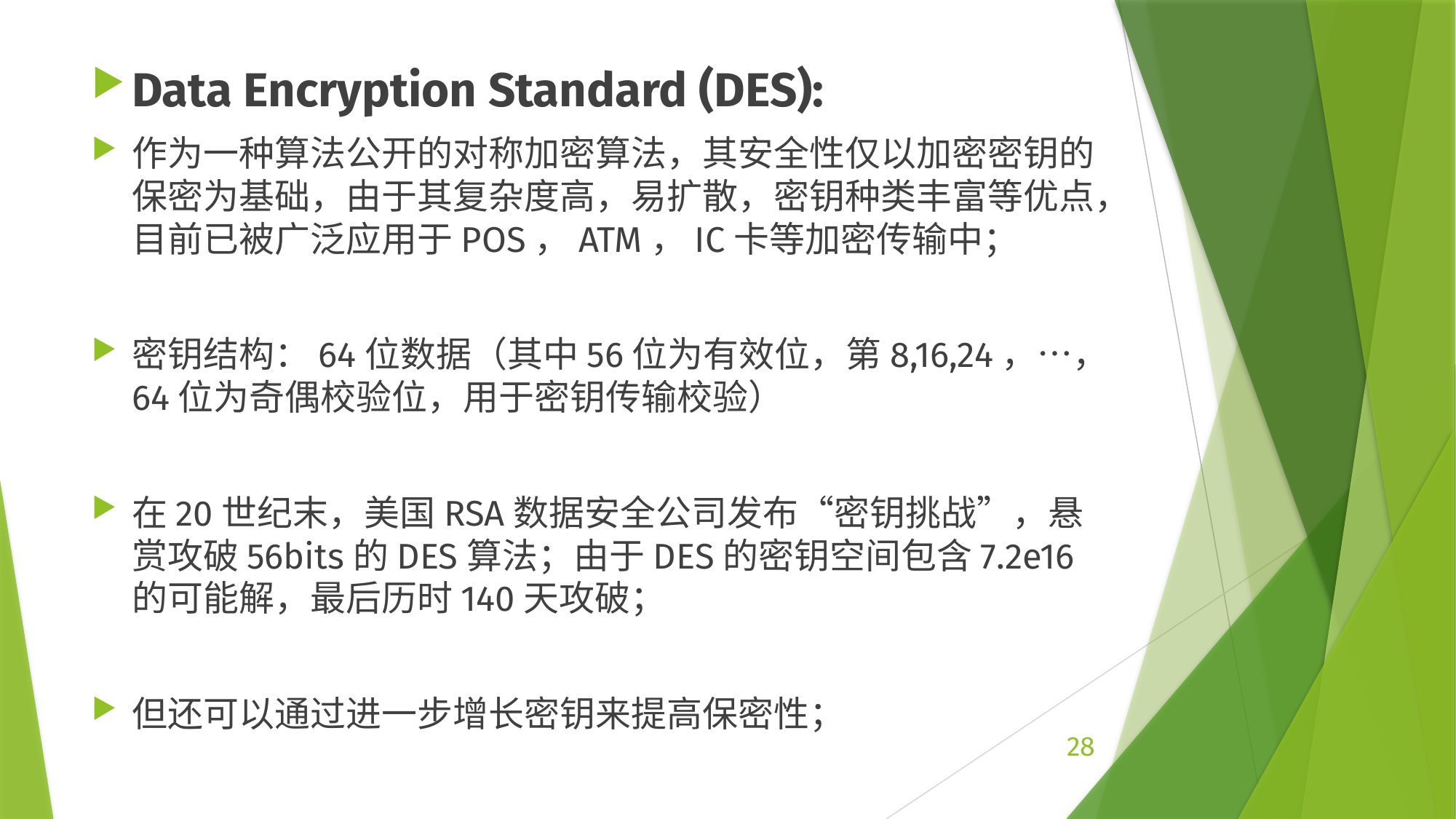

Data Encryption Standard (DES):
作为一种算法公开的对称加密算法，其安全性仅以加密密钥的保密为基础，由于其复杂度高，易扩散，密钥种类丰富等优点，目前已被广泛应用于POS，ATM，IC卡等加密传输中；

密钥结构：64位数据（其中56位为有效位，第8,16,24，…，64位为奇偶校验位，用于密钥传输校验）

在20世纪末，美国RSA数据安全公司发布“密钥挑战”，悬赏攻破56bits的DES算法；由于DES的密钥空间包含7.2e16的可能解，最后历时140天攻破；

但还可以通过进一步增长密钥来提高保密性；

28